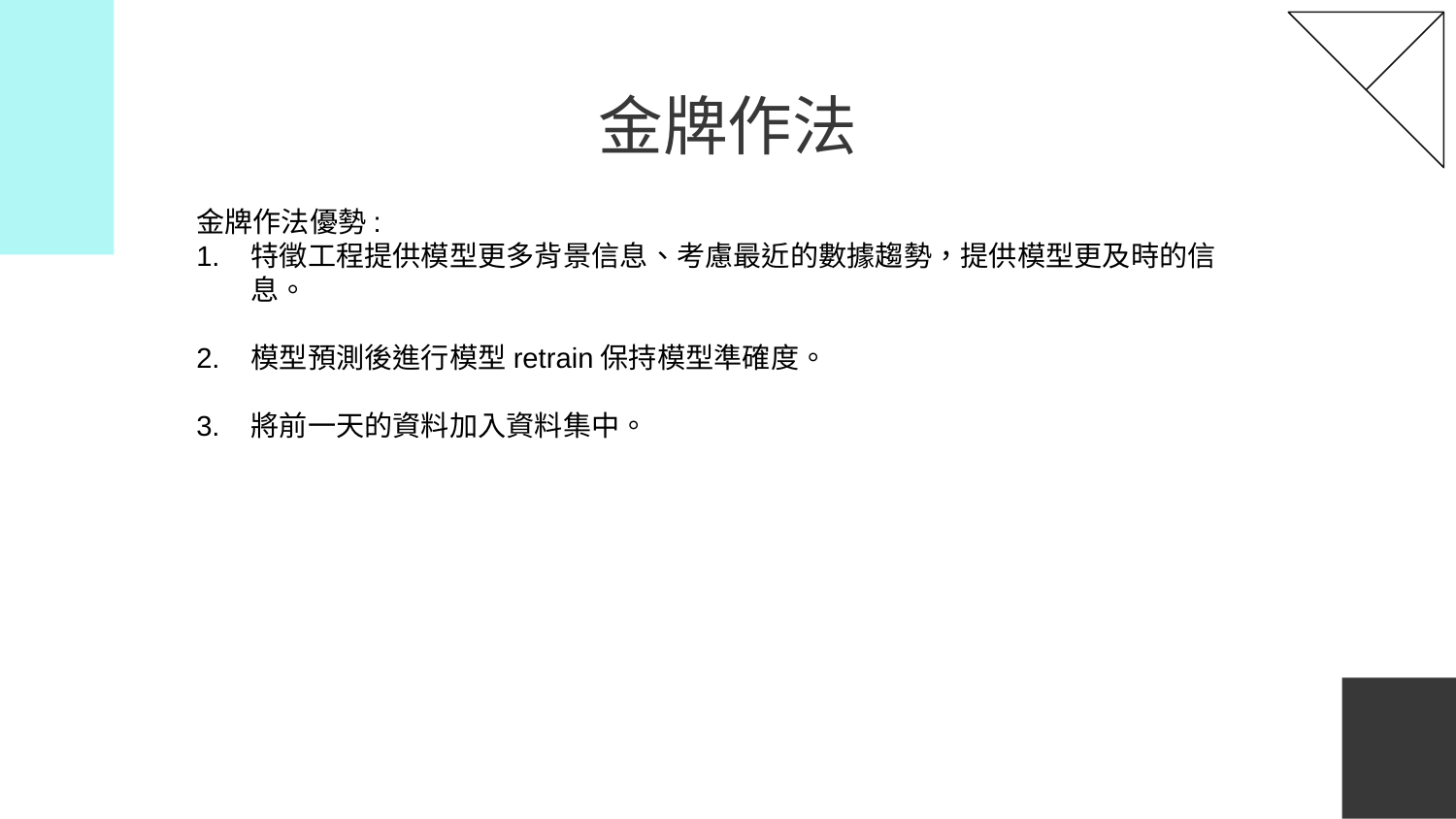

# 金牌作法
金牌作法優勢:
特徵工程提供模型更多背景信息、考慮最近的數據趨勢，提供模型更及時的信息。

模型預測後進行模型retrain保持模型準確度。

將前一天的資料加入資料集中。